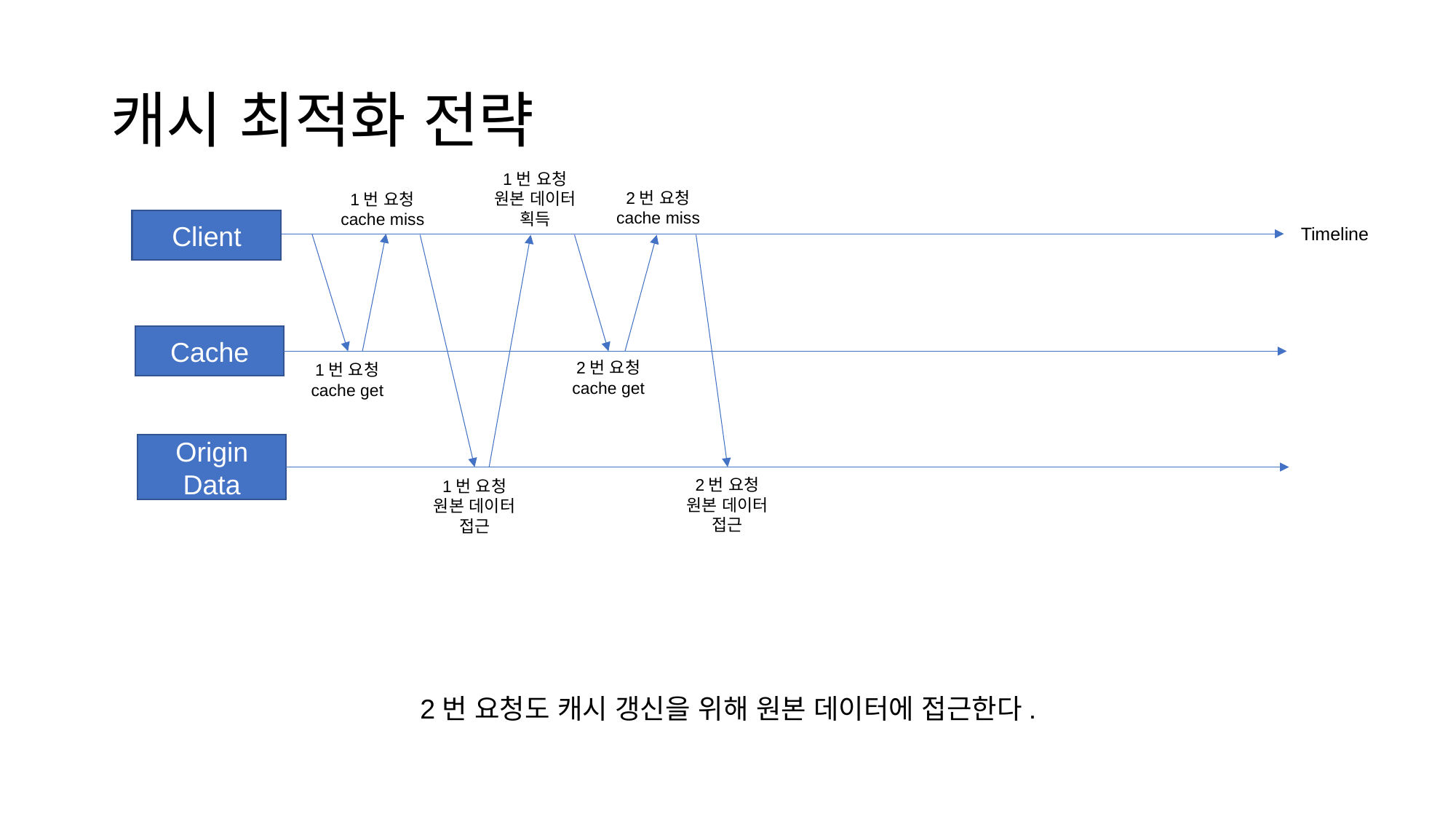

# 캐시 최적화 전략
1번 요청
원본 데이터
획득
2번 요청
cache miss
1번 요청
cache miss
Client
Timeline
Cache
2번 요청
cache get
1번 요청
cache get
Origin Data
2번 요청
원본 데이터
접근
1번 요청
원본 데이터
접근
2번 요청도 캐시 갱신을 위해 원본 데이터에 접근한다.